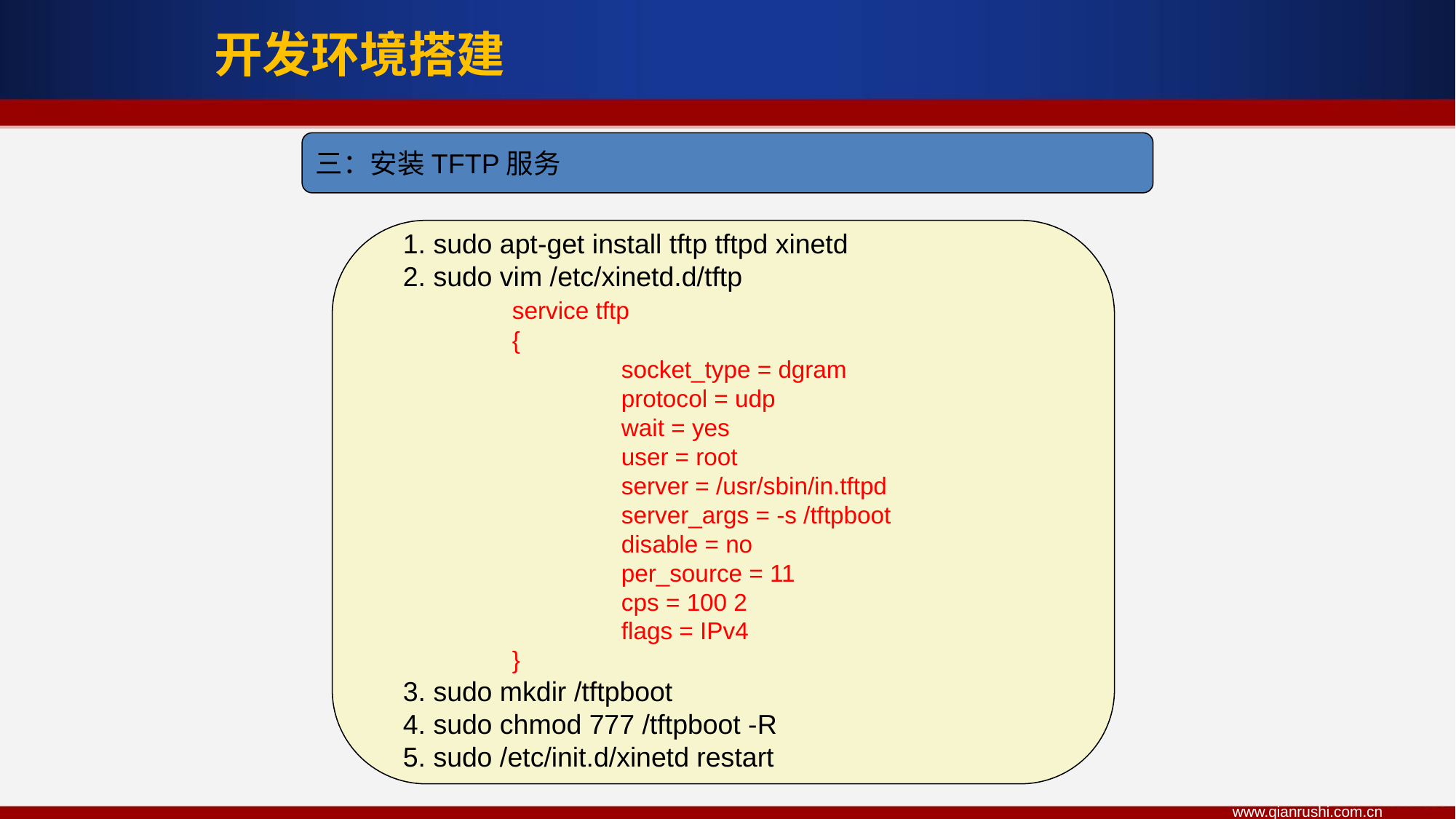

开发环境搭建
三：安装TFTP服务

1. sudo apt-get install tftp tftpd xinetd
2. sudo vim /etc/xinetd.d/tftp
	service tftp
	{
		socket_type = dgram
		protocol = udp
		wait = yes
		user = root
		server = /usr/sbin/in.tftpd
		server_args = -s /tftpboot
		disable = no
		per_source = 11
		cps = 100 2
		flags = IPv4
	}
3. sudo mkdir /tftpboot
4. sudo chmod 777 /tftpboot -R
5. sudo /etc/init.d/xinetd restart